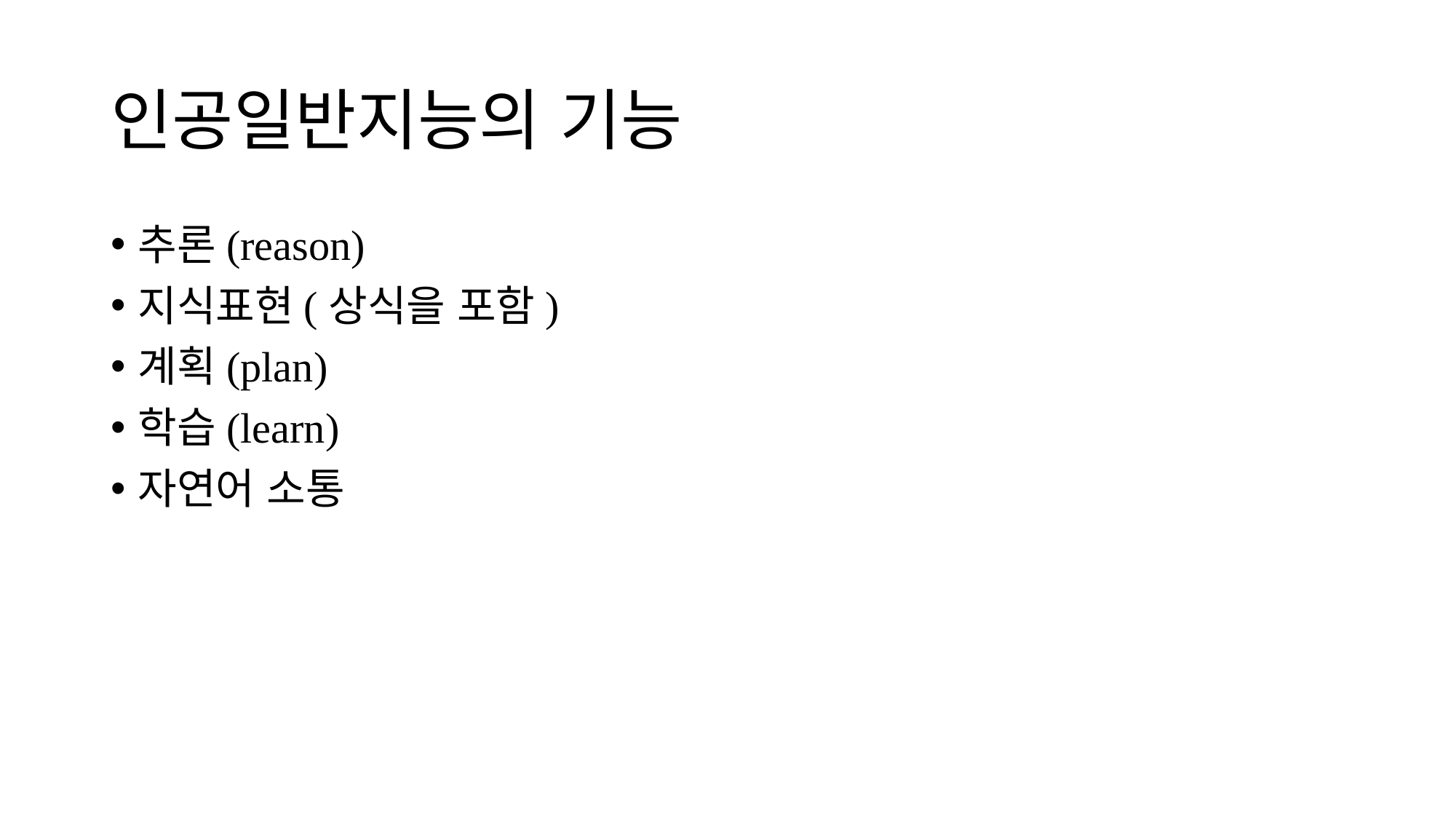

# 인공일반지능의 기능
추론(reason)
지식표현(상식을 포함)
계획(plan)
학습(learn)
자연어 소통